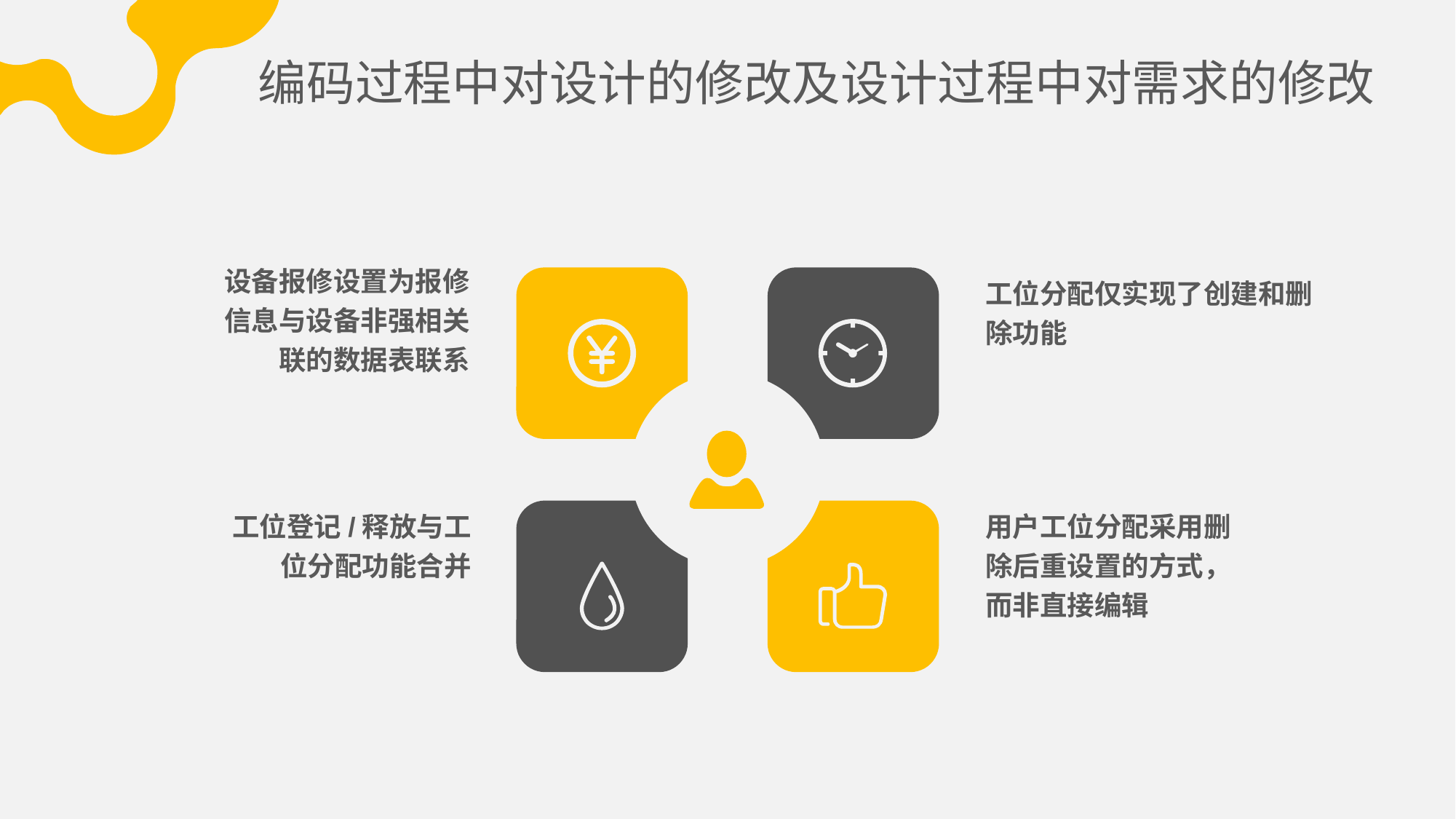

编码过程中对设计的修改及设计过程中对需求的修改
设备报修设置为报修信息与设备非强相关联的数据表联系

工位分配仅实现了创建和删除功能

工位登记/释放与工位分配功能合并

用户工位分配采用删除后重设置的方式，而非直接编辑